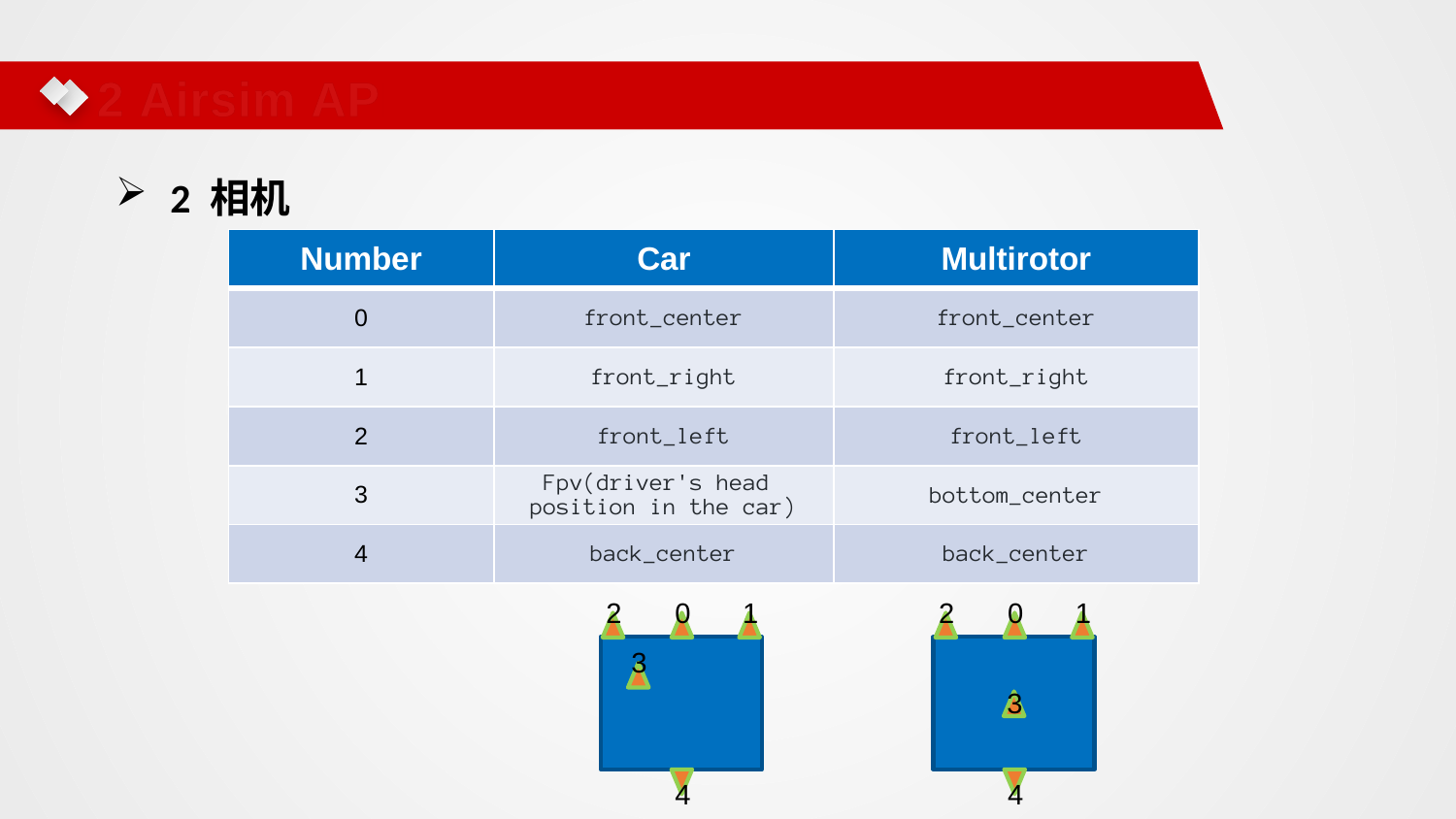

2 Airsim API
2 相机
| Number | Car | Multirotor |
| --- | --- | --- |
| 0 | front\_center | front\_center |
| 1 | front\_right | front\_right |
| 2 | front\_left | front\_left |
| 3 | Fpv(driver's head  position in the car) | bottom\_center |
| 4 | back\_center | back\_center |
2

0

1

3

4

2

0

1

3

4